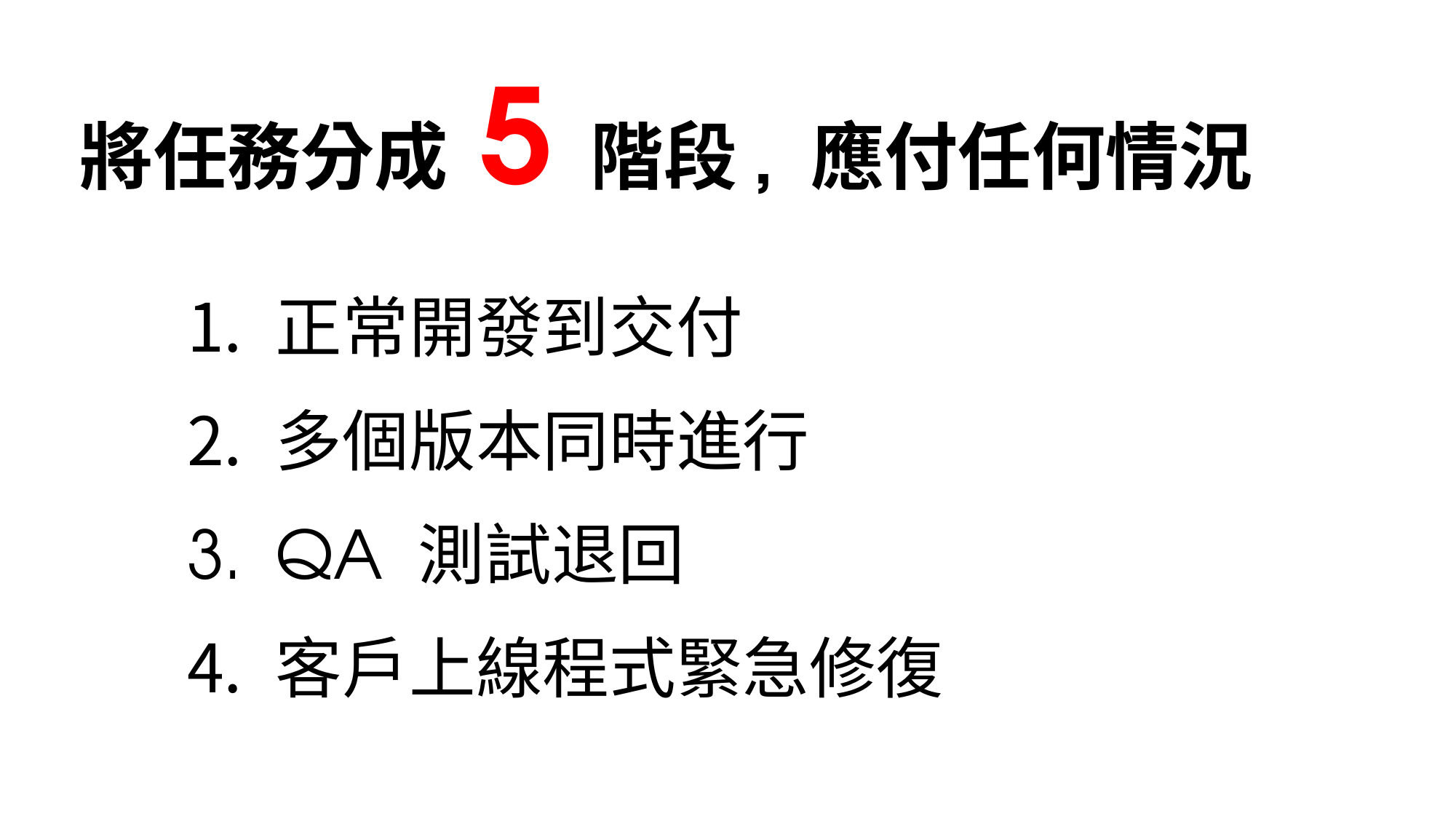

# 將任務分成 5 階段, 應付任何情況
正常開發到交付
多個版本同時進行
QA 測試退回
客戶上線程式緊急修復